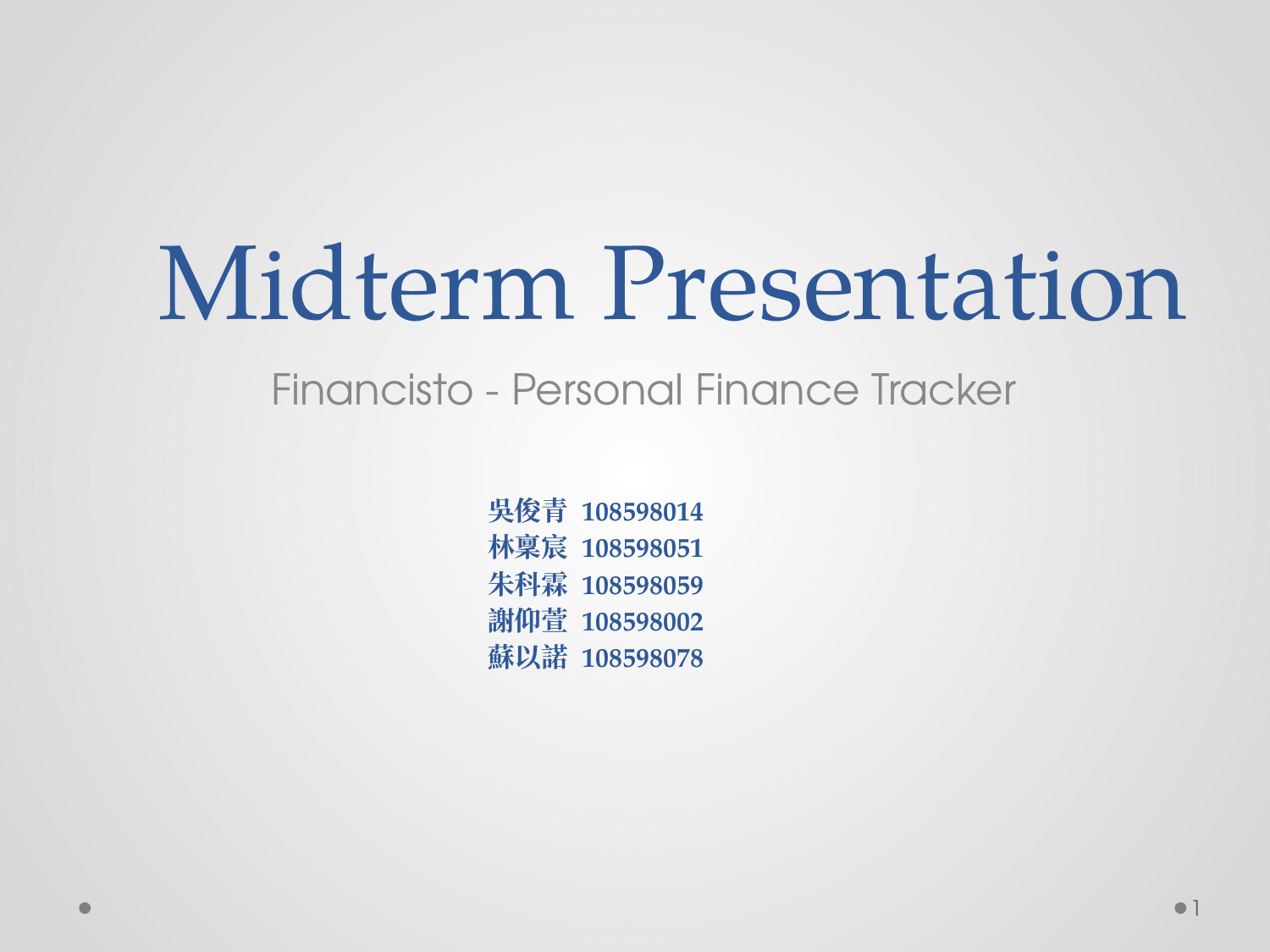

# Midterm Presentation
Financisto - Personal Finance Tracker
吳俊青 108598014
林稟宸 108598051
朱科霖 108598059
謝仰萱 108598002
蘇以諾 108598078
1